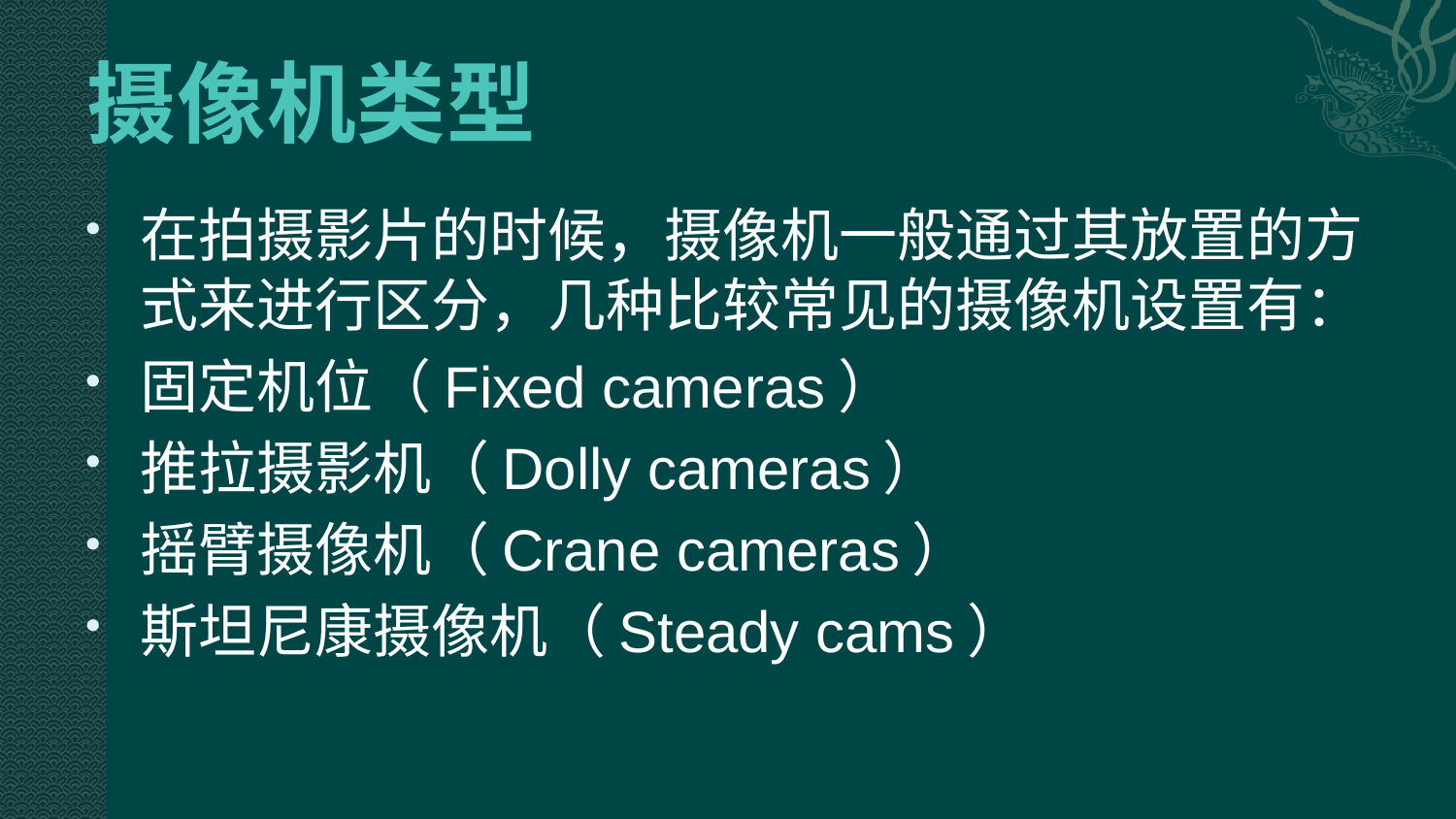

# 摄像机类型
在拍摄影片的时候，摄像机一般通过其放置的方式来进行区分，几种比较常见的摄像机设置有：
固定机位（Fixed cameras）
推拉摄影机（Dolly cameras）
摇臂摄像机（Crane cameras）
斯坦尼康摄像机（Steady cams）